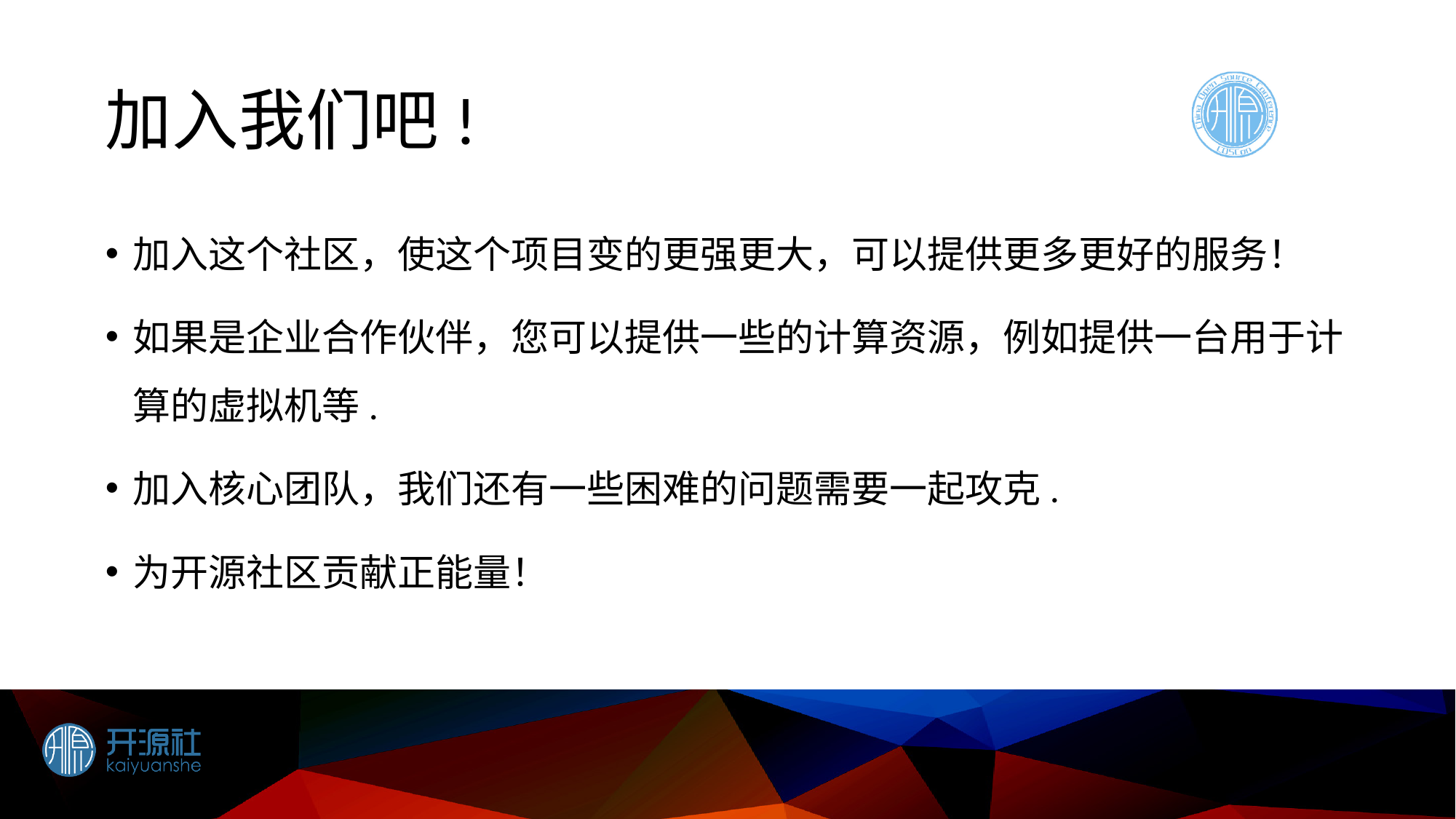

# 加入我们吧!
加入这个社区，使这个项目变的更强更大，可以提供更多更好的服务！
如果是企业合作伙伴，您可以提供一些的计算资源，例如提供一台用于计算的虚拟机等.
加入核心团队，我们还有一些困难的问题需要一起攻克.
为开源社区贡献正能量！